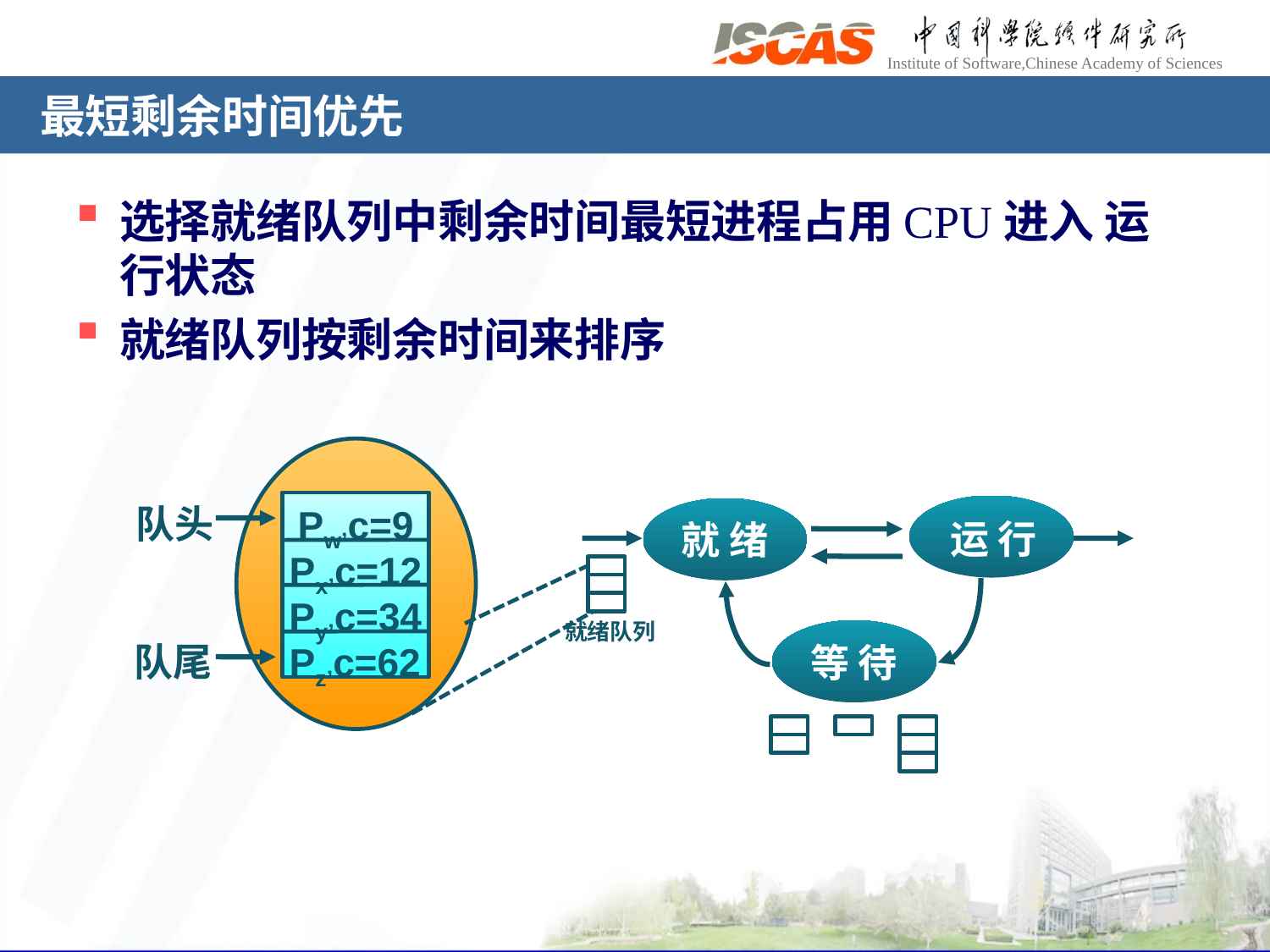

# 最短剩余时间优先
选择就绪队列中剩余时间最短进程占用CPU进入 运行状态
就绪队列按剩余时间来排序

Pw’c=9
Px’c=12
Py’c=34
Pz’c=62
队头
队尾

等 待

运 行

就 绪

就绪队列